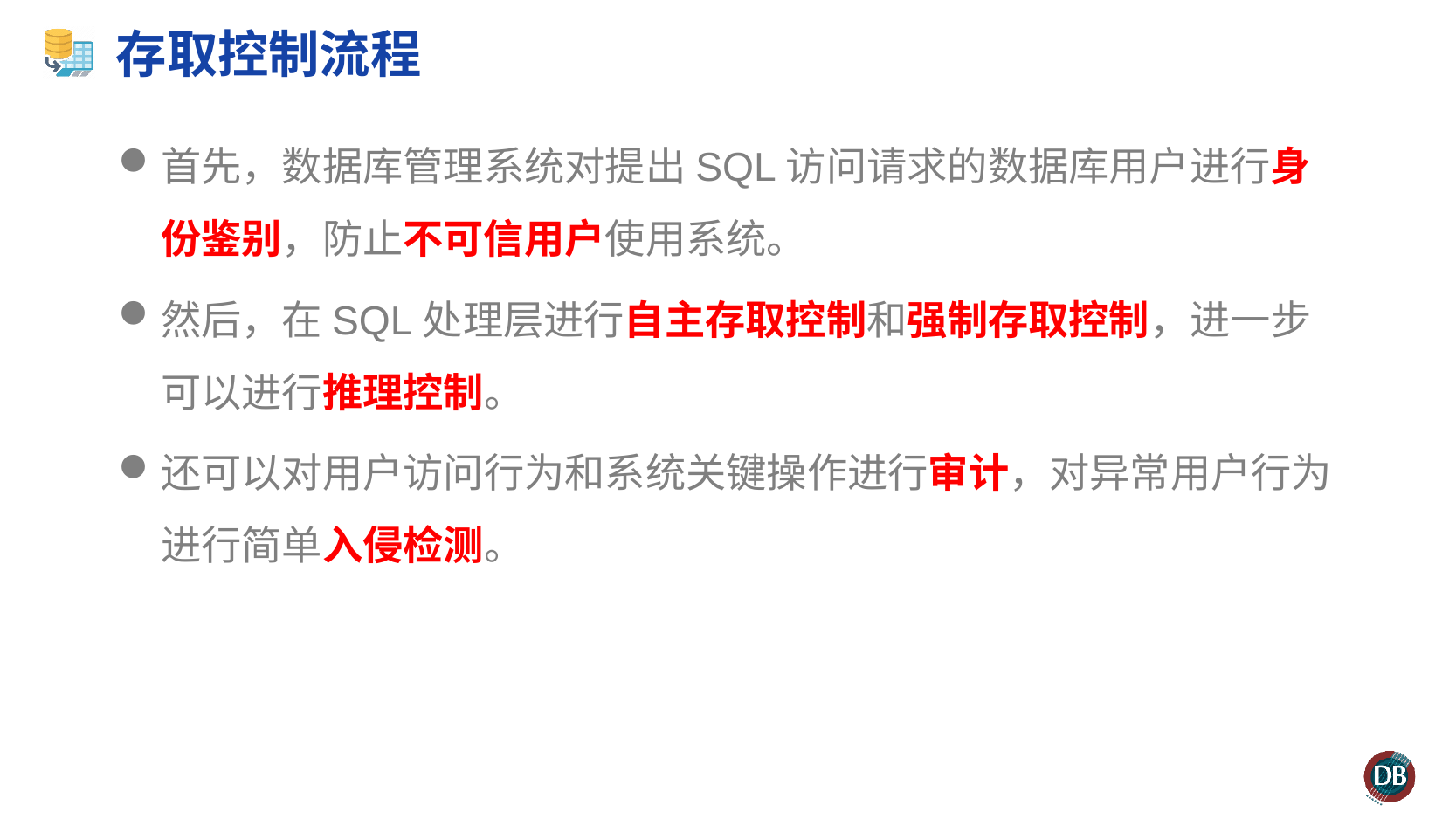

# 存取控制流程
首先，数据库管理系统对提出SQL访问请求的数据库用户进行身份鉴别，防止不可信用户使用系统。
然后，在SQL处理层进行自主存取控制和强制存取控制，进一步可以进行推理控制。
还可以对用户访问行为和系统关键操作进行审计，对异常用户行为进行简单入侵检测。